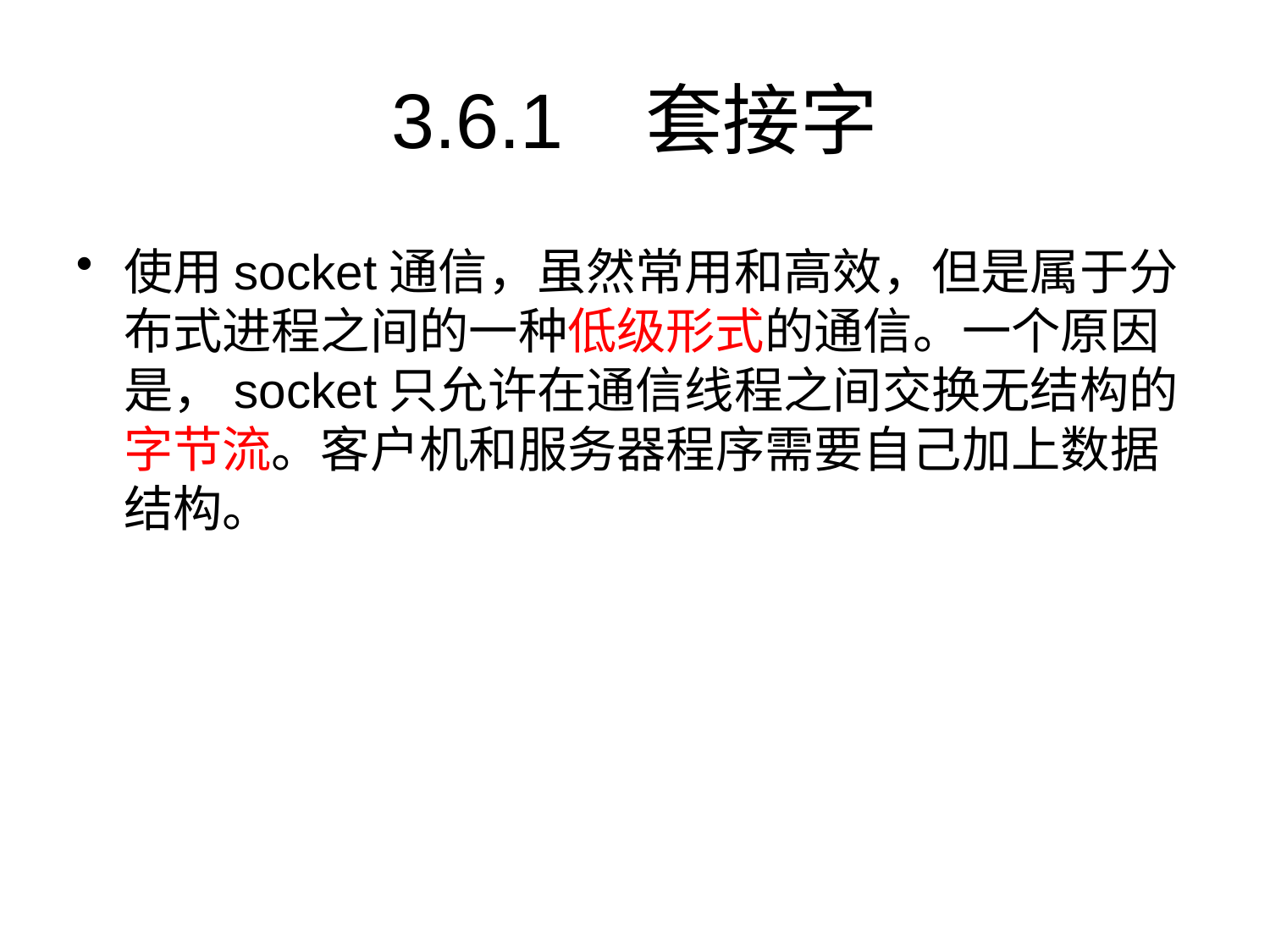

# 3.6.1	套接字

使用socket通信，虽然常用和高效，但是属于分布式进程之间的一种低级形式的通信。一个原因是，socket只允许在通信线程之间交换无结构的字节流。客户机和服务器程序需要自己加上数据结构。